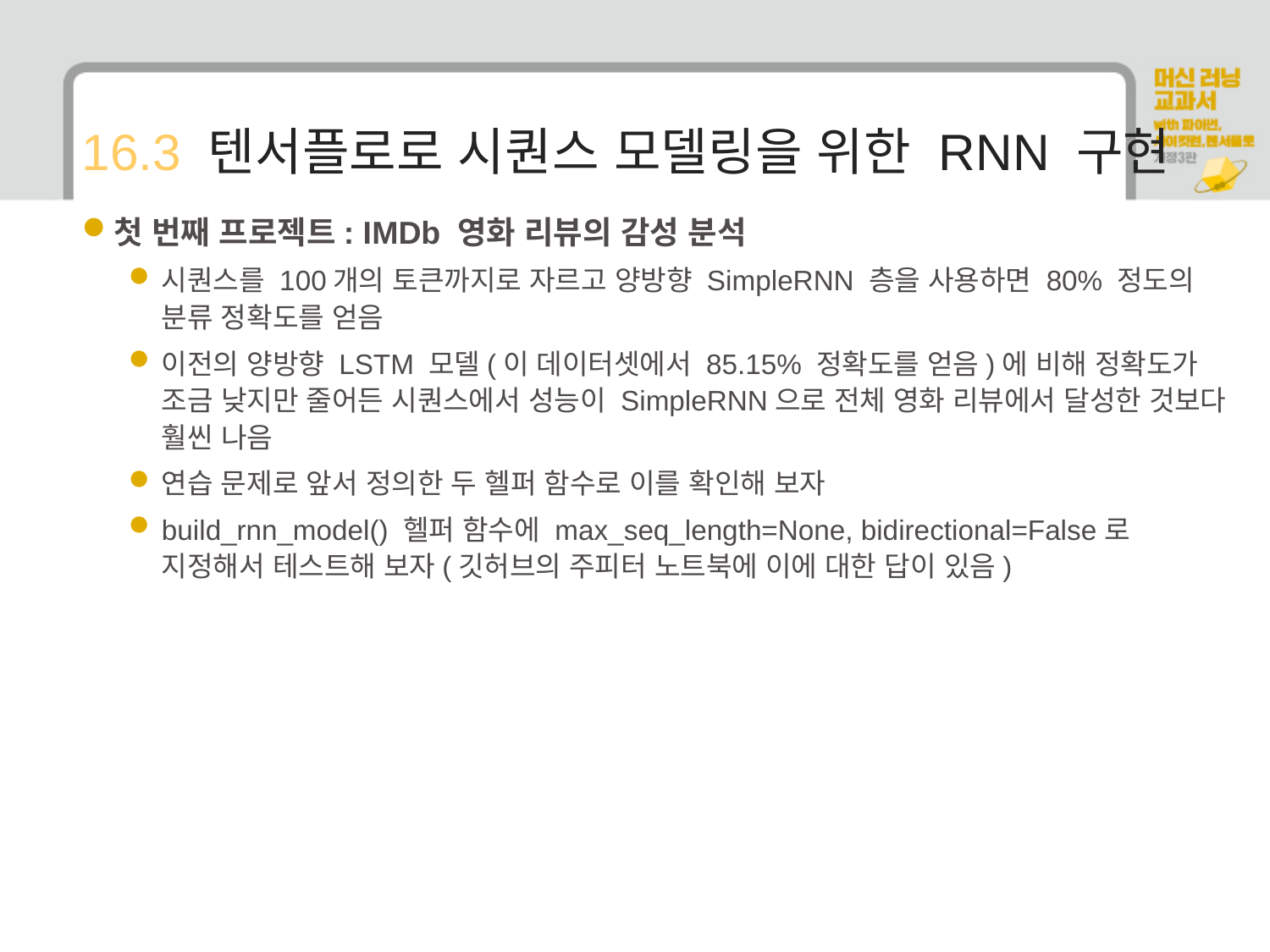

# 16.3 텐서플로로 시퀀스 모델링을 위한 RNN 구현
첫 번째 프로젝트: IMDb 영화 리뷰의 감성 분석
시퀀스를 100개의 토큰까지로 자르고 양방향 SimpleRNN 층을 사용하면 80% 정도의 분류 정확도를 얻음
이전의 양방향 LSTM 모델(이 데이터셋에서 85.15% 정확도를 얻음)에 비해 정확도가 조금 낮지만 줄어든 시퀀스에서 성능이 SimpleRNN으로 전체 영화 리뷰에서 달성한 것보다 훨씬 나음
연습 문제로 앞서 정의한 두 헬퍼 함수로 이를 확인해 보자
build_rnn_model() 헬퍼 함수에 max_seq_length=None, bidirectional=False로 지정해서 테스트해 보자(깃허브의 주피터 노트북에 이에 대한 답이 있음)